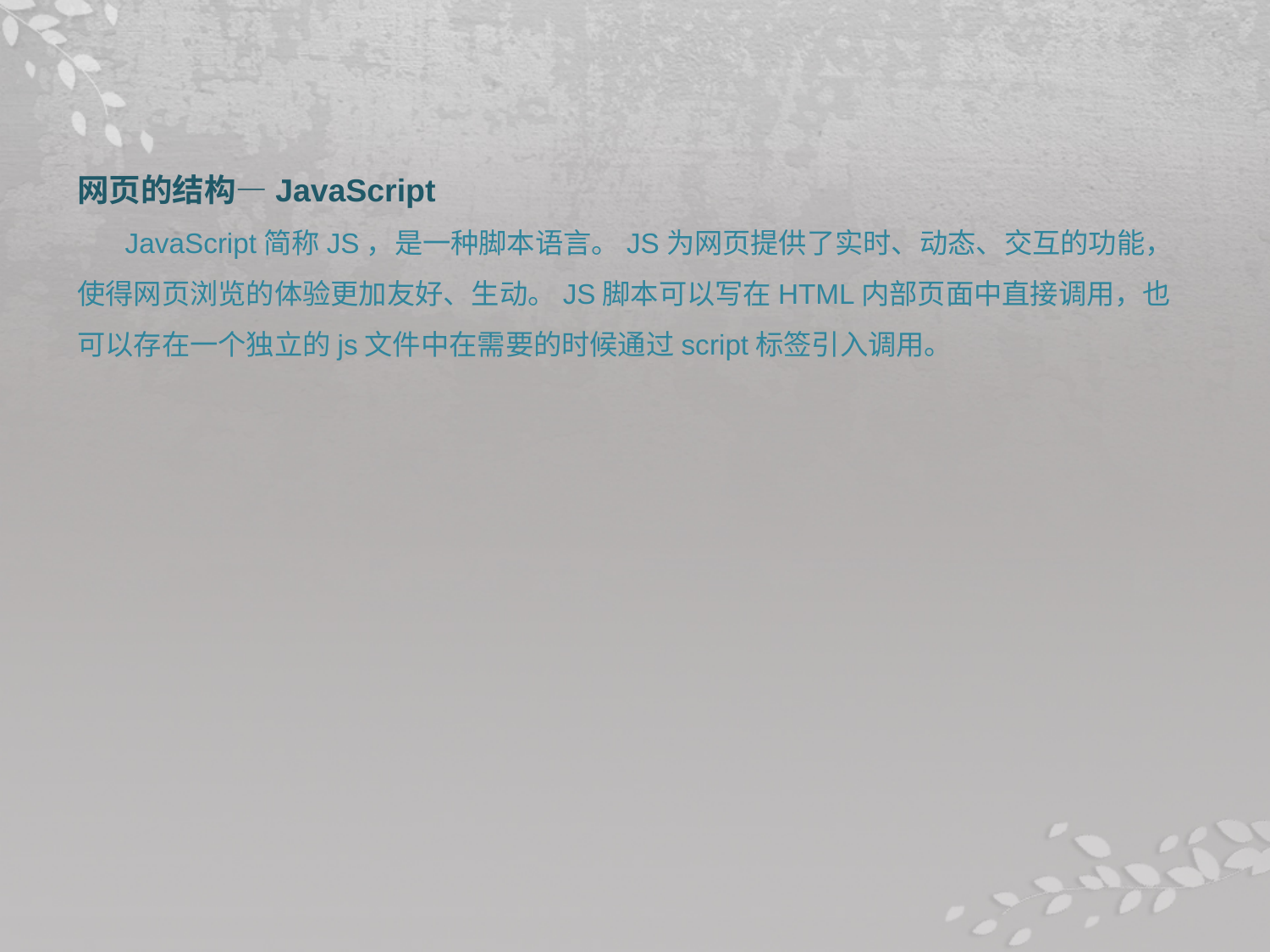

网页的结构—JavaScript
JavaScript简称JS，是一种脚本语言。JS为网页提供了实时、动态、交互的功能，使得网页浏览的体验更加友好、生动。JS脚本可以写在HTML内部页面中直接调用，也可以存在一个独立的js文件中在需要的时候通过script标签引入调用。